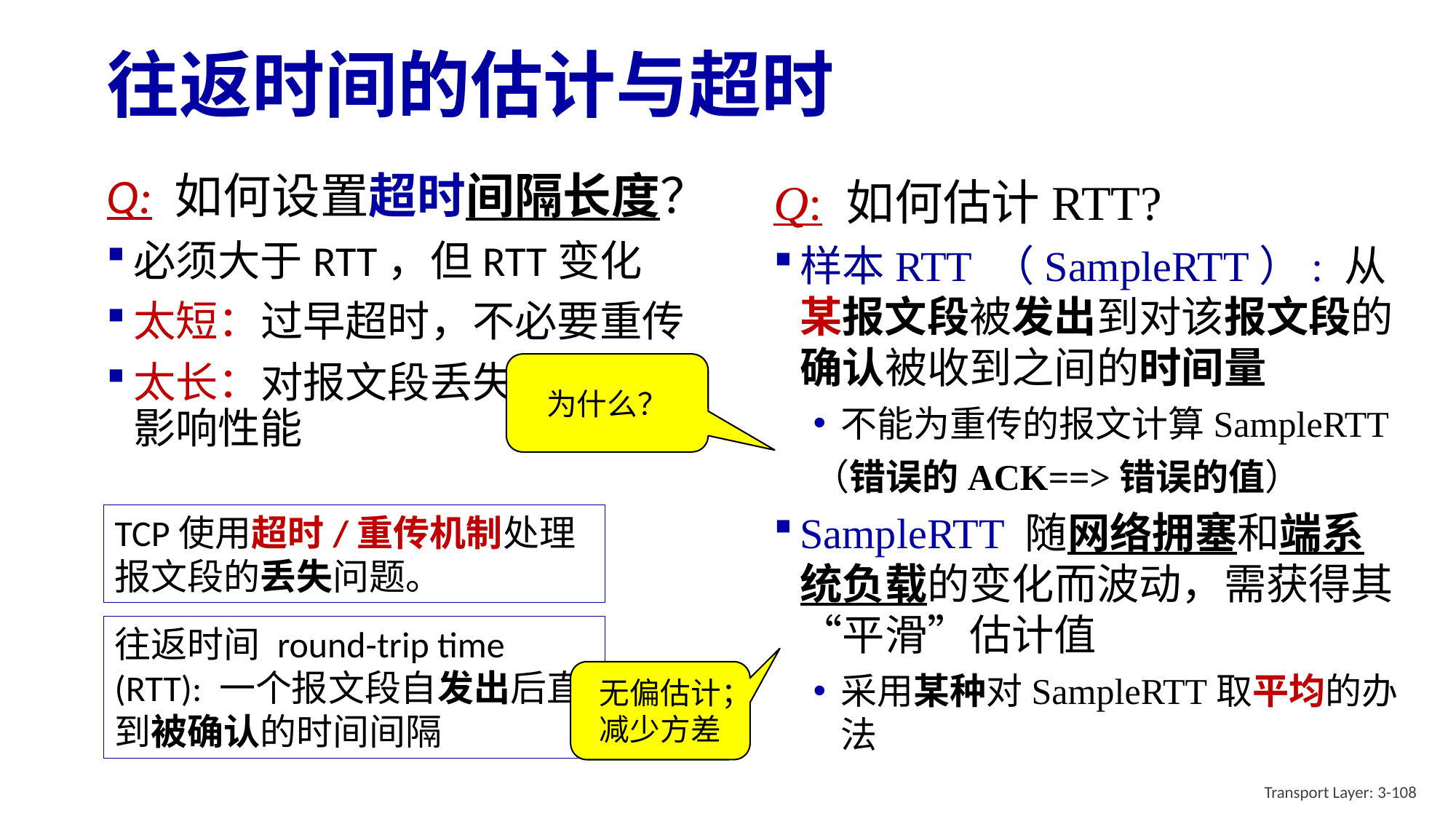

# 往返时间的估计与超时
Q: 如何设置超时间隔长度？
必须大于RTT，但RTT变化
太短：过早超时，不必要重传
太长：对报文段丢失响应慢，影响性能
Q: 如何估计RTT?
样本RTT （SampleRTT）: 从某报文段被发出到对该报文段的确认被收到之间的时间量
不能为重传的报文计算SampleRTT
（错误的ACK==>错误的值）
SampleRTT 随网络拥塞和端系统负载的变化而波动，需获得其“平滑”估计值
采用某种对SampleRTT取平均的办法
为什么？
TCP使用超时/重传机制处理报文段的丢失问题。
往返时间 round-trip time (RTT): 一个报文段自发出后直到被确认的时间间隔
无偏估计；减少方差
Transport Layer: 3-108